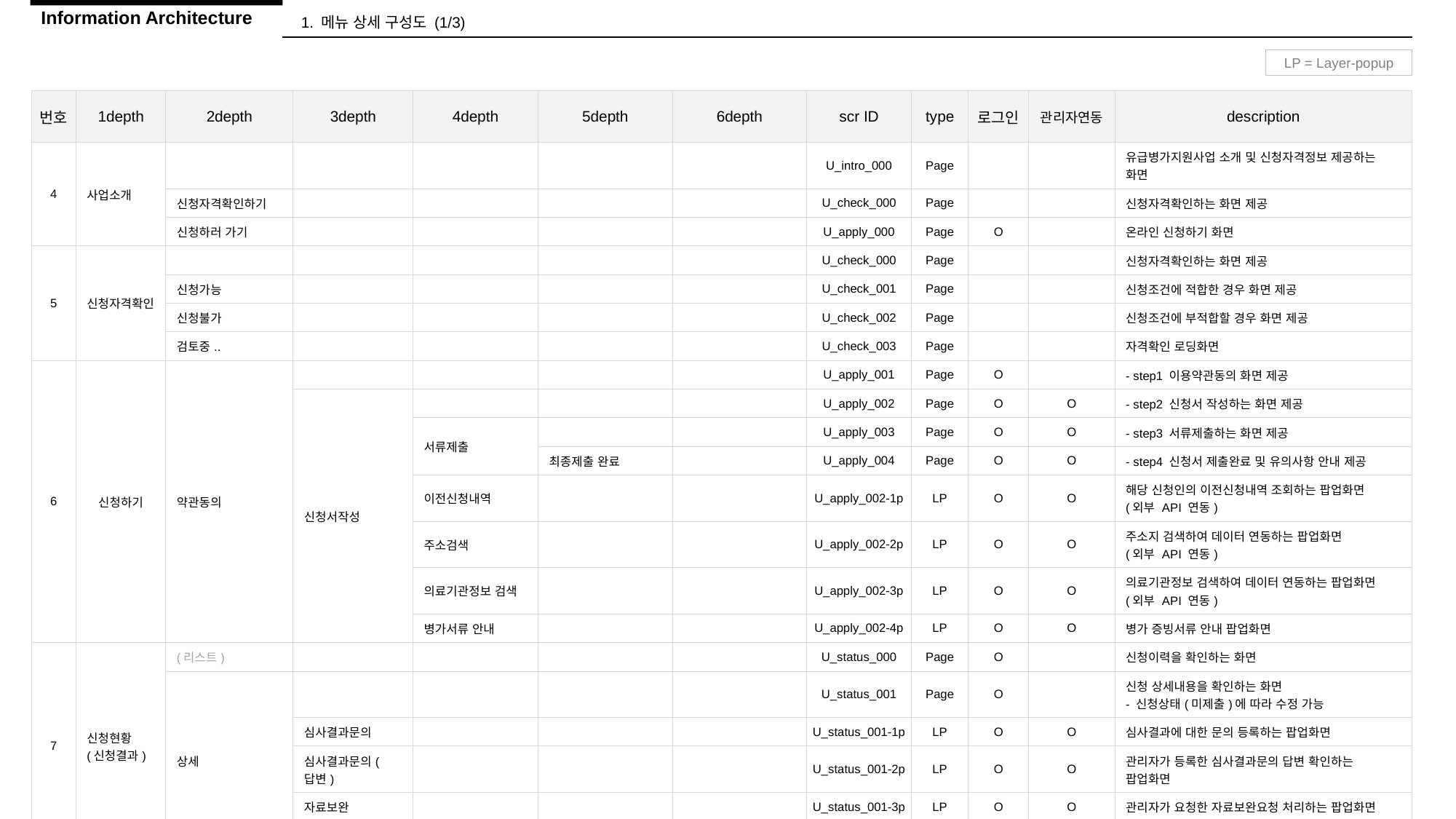

Information Architecture
1. 메뉴 상세 구성도 (1/3)
LP = Layer-popup
| 번호 | 1depth | 2depth | 3depth | 4depth | 5depth | 6depth | scr ID | type | 로그인 | 관리자연동 | description |
| --- | --- | --- | --- | --- | --- | --- | --- | --- | --- | --- | --- |
| 4 | 사업소개 |  |  |  |  |  | U\_intro\_000 | Page |  |  | 유급병가지원사업 소개 및 신청자격정보 제공하는 화면 |
|  |  | 신청자격확인하기 |  |  |  |  | U\_check\_000 | Page |  |  | 신청자격확인하는 화면 제공 |
|  |  | 신청하러 가기 |  |  |  |  | U\_apply\_000 | Page | O |  | 온라인 신청하기 화면 |
| 5 | 신청자격확인 |  |  |  |  |  | U\_check\_000 | Page |  |  | 신청자격확인하는 화면 제공 |
|  |  | 신청가능 |  |  |  |  | U\_check\_001 | Page |  |  | 신청조건에 적합한 경우 화면 제공 |
|  |  | 신청불가 |  |  |  |  | U\_check\_002 | Page |  |  | 신청조건에 부적합할 경우 화면 제공 |
|  |  | 검토중.. |  |  |  |  | U\_check\_003 | Page |  |  | 자격확인 로딩화면 |
| 6 | 신청하기 | 약관동의 |  |  |  |  | U\_apply\_001 | Page | O |  | - step1 이용약관동의 화면 제공 |
|  |  |  | 신청서작성 |  |  |  | U\_apply\_002 | Page | O | O | - step2 신청서 작성하는 화면 제공 |
|  |  |  |  | 서류제출 |  |  | U\_apply\_003 | Page | O | O | - step3 서류제출하는 화면 제공 |
|  |  |  |  |  | 최종제출 완료 |  | U\_apply\_004 | Page | O | O | - step4 신청서 제출완료 및 유의사항 안내 제공 |
|  |  |  |  | 이전신청내역 |  |  | U\_apply\_002-1p | LP | O | O | 해당 신청인의 이전신청내역 조회하는 팝업화면 (외부 API 연동) |
|  |  |  |  | 주소검색 |  |  | U\_apply\_002-2p | LP | O | O | 주소지 검색하여 데이터 연동하는 팝업화면 (외부 API 연동) |
|  |  |  |  | 의료기관정보 검색 |  |  | U\_apply\_002-3p | LP | O | O | 의료기관정보 검색하여 데이터 연동하는 팝업화면 (외부 API 연동) |
|  |  |  |  | 병가서류 안내 |  |  | U\_apply\_002-4p | LP | O | O | 병가 증빙서류 안내 팝업화면 |
| 7 | 신청현황 (신청결과) | (리스트) |  |  |  |  | U\_status\_000 | Page | O |  | 신청이력을 확인하는 화면 |
|  |  | 상세 |  |  |  |  | U\_status\_001 | Page | O |  | 신청 상세내용을 확인하는 화면 - 신청상태(미제출)에 따라 수정 가능 |
|  |  |  | 심사결과문의 |  |  |  | U\_status\_001-1p | LP | O | O | 심사결과에 대한 문의 등록하는 팝업화면 |
|  |  |  | 심사결과문의(답변) |  |  |  | U\_status\_001-2p | LP | O | O | 관리자가 등록한 심사결과문의 답변 확인하는 팝업화면 |
|  |  |  | 자료보완 |  |  |  | U\_status\_001-3p | LP | O | O | 관리자가 요청한 자료보완요청 처리하는 팝업화면 |
|  |  |  | 사유확인 |  |  |  | U\_status\_001-4p | LP | O | O | 관리자가 등록한 심사결과 사유 확인하는 팝업화면 |